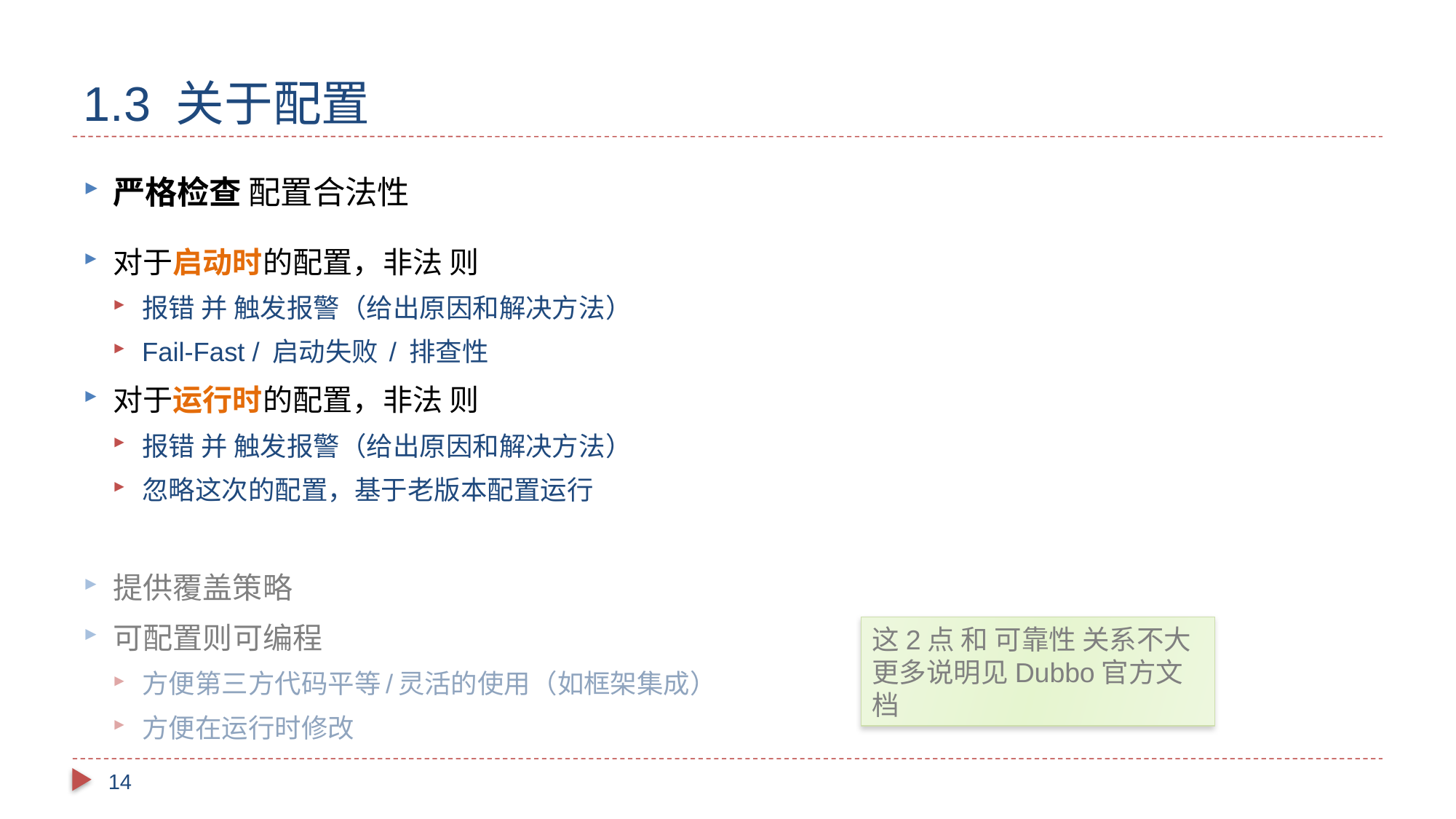

# 1.3 关于配置
严格检查 配置合法性
对于启动时的配置，非法 则
报错 并 触发报警（给出原因和解决方法）
Fail-Fast / 启动失败 / 排查性
对于运行时的配置，非法 则
报错 并 触发报警（给出原因和解决方法）
忽略这次的配置，基于老版本配置运行

提供覆盖策略
可配置则可编程
方便第三方代码平等/灵活的使用（如框架集成）
方便在运行时修改

这2点 和 可靠性 关系不大
更多说明见Dubbo官方文档
14